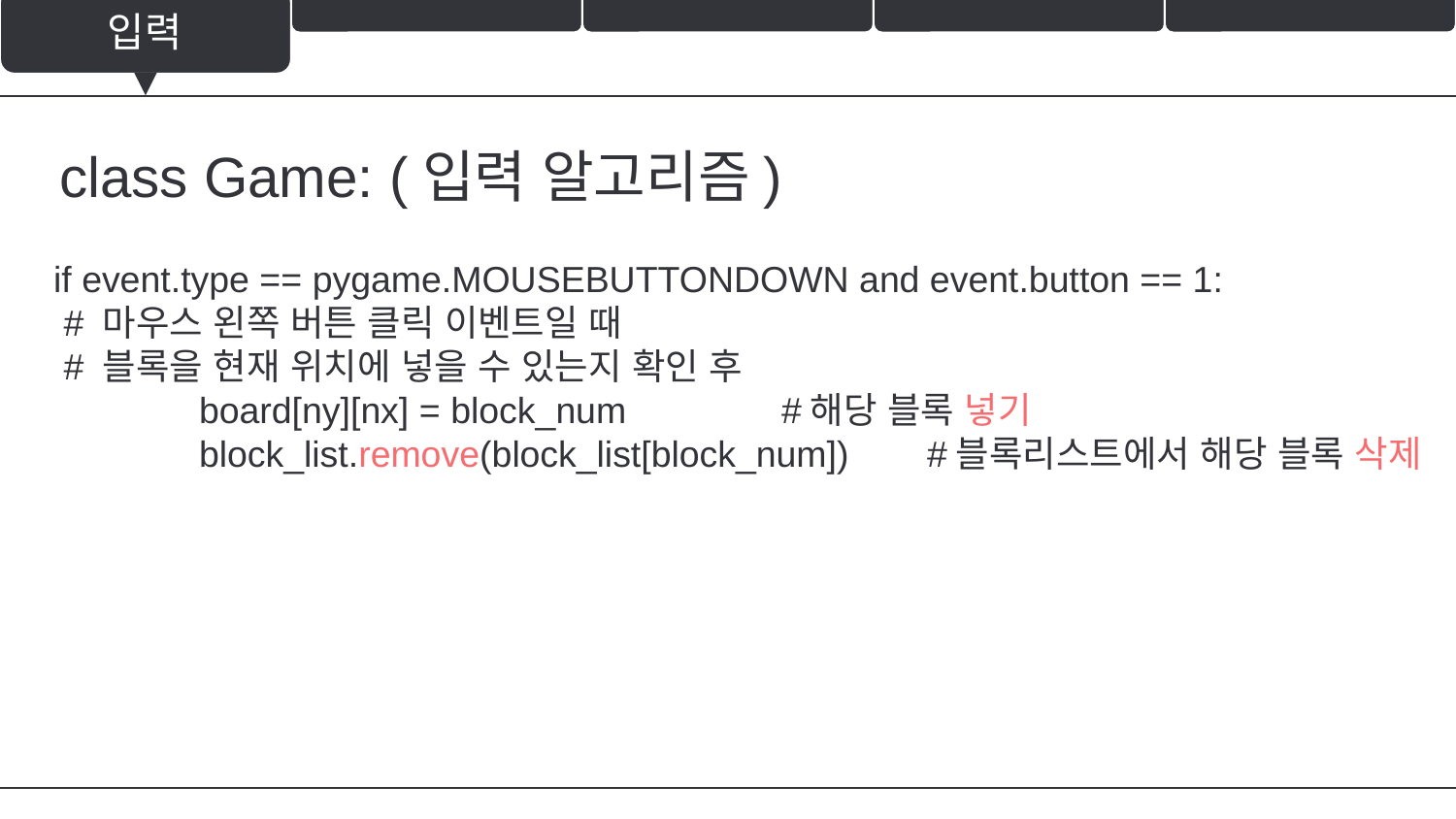

입력
class Game: (입력 알고리즘)

if event.type == pygame.MOUSEBUTTONDOWN and event.button == 1:
 # 마우스 왼쪽 버튼 클릭 이벤트일 때
 # 블록을 현재 위치에 넣을 수 있는지 확인 후
	board[ny][nx] = block_num 	#해당 블록 넣기
	block_list.remove(block_list[block_num]) 	#블록리스트에서 해당 블록 삭제